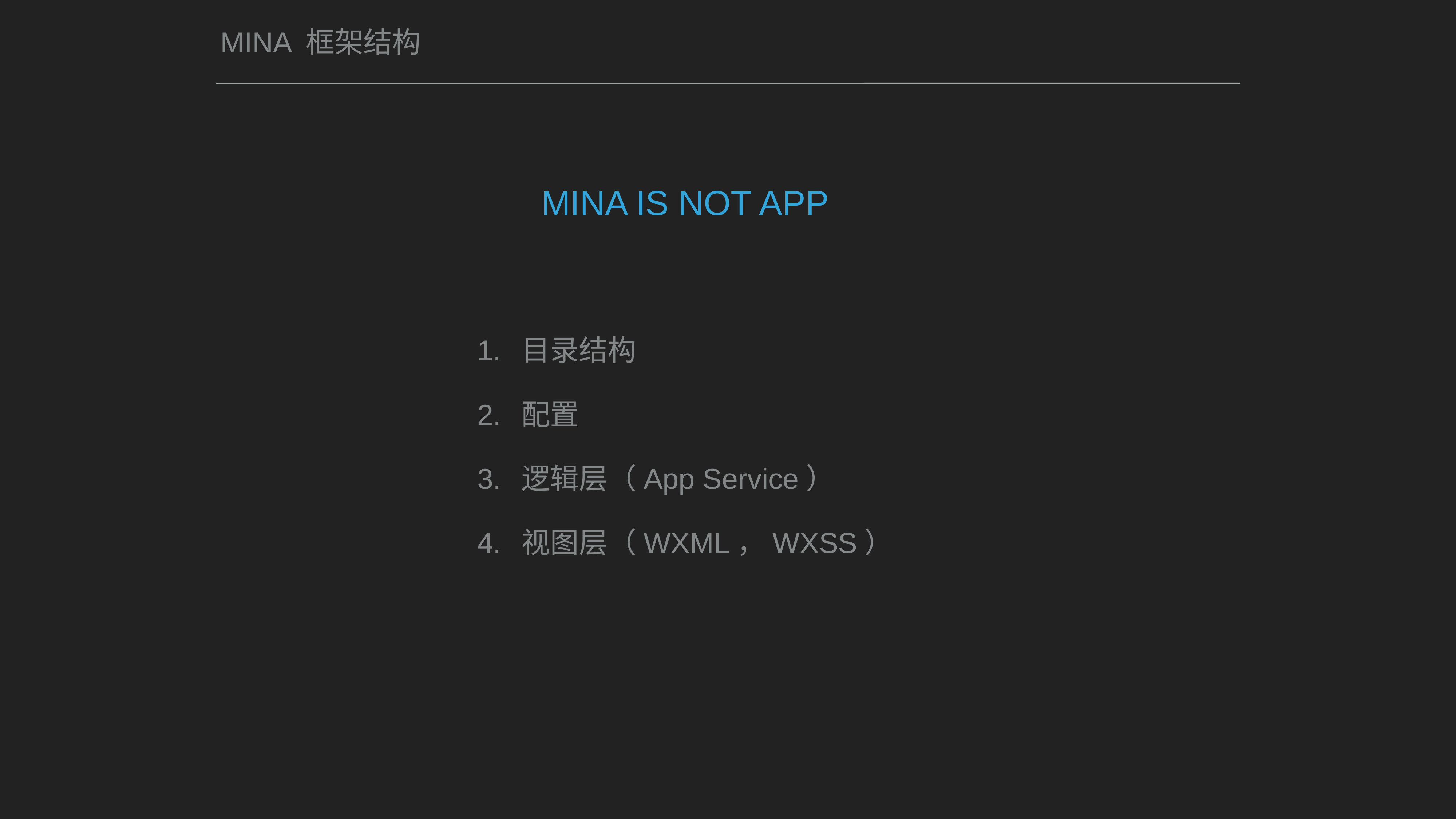

# MINA 框架结构
MINA IS NOT APP
目录结构
配置
逻辑层（App Service）
视图层（WXML，WXSS）